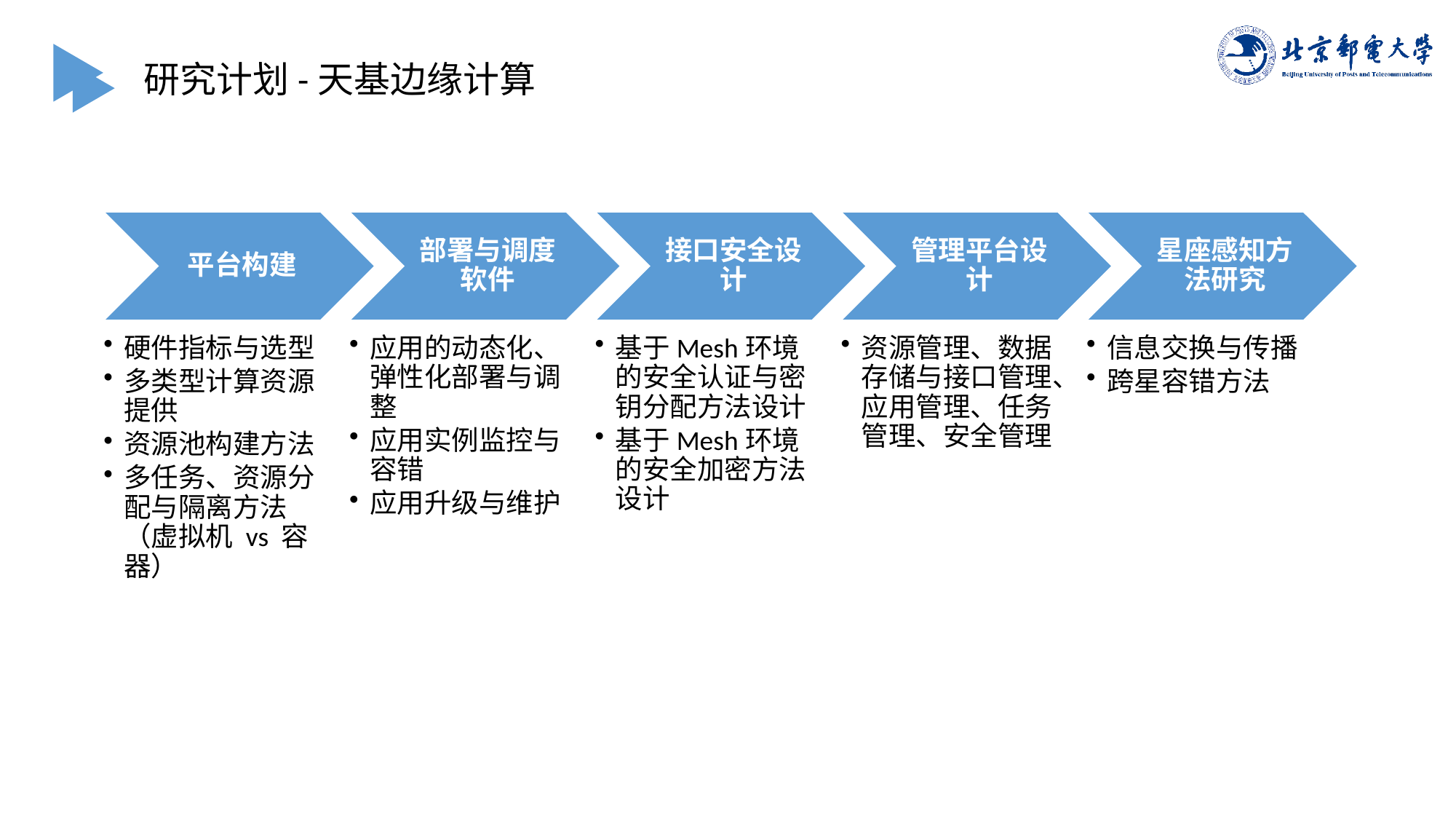

研究计划-天基边缘计算

平台构建
硬件指标与选型
多类型计算资源提供
资源池构建方法
多任务、资源分配与隔离方法（虚拟机 vs 容器）
部署与调度软件
应用的动态化、弹性化部署与调整
应用实例监控与容错
应用升级与维护
接口安全设计
基于Mesh环境的安全认证与密钥分配方法设计
基于Mesh环境的安全加密方法设计
管理平台设计
资源管理、数据存储与接口管理、应用管理、任务管理、安全管理
星座感知方法研究
信息交换与传播
跨星容错方法